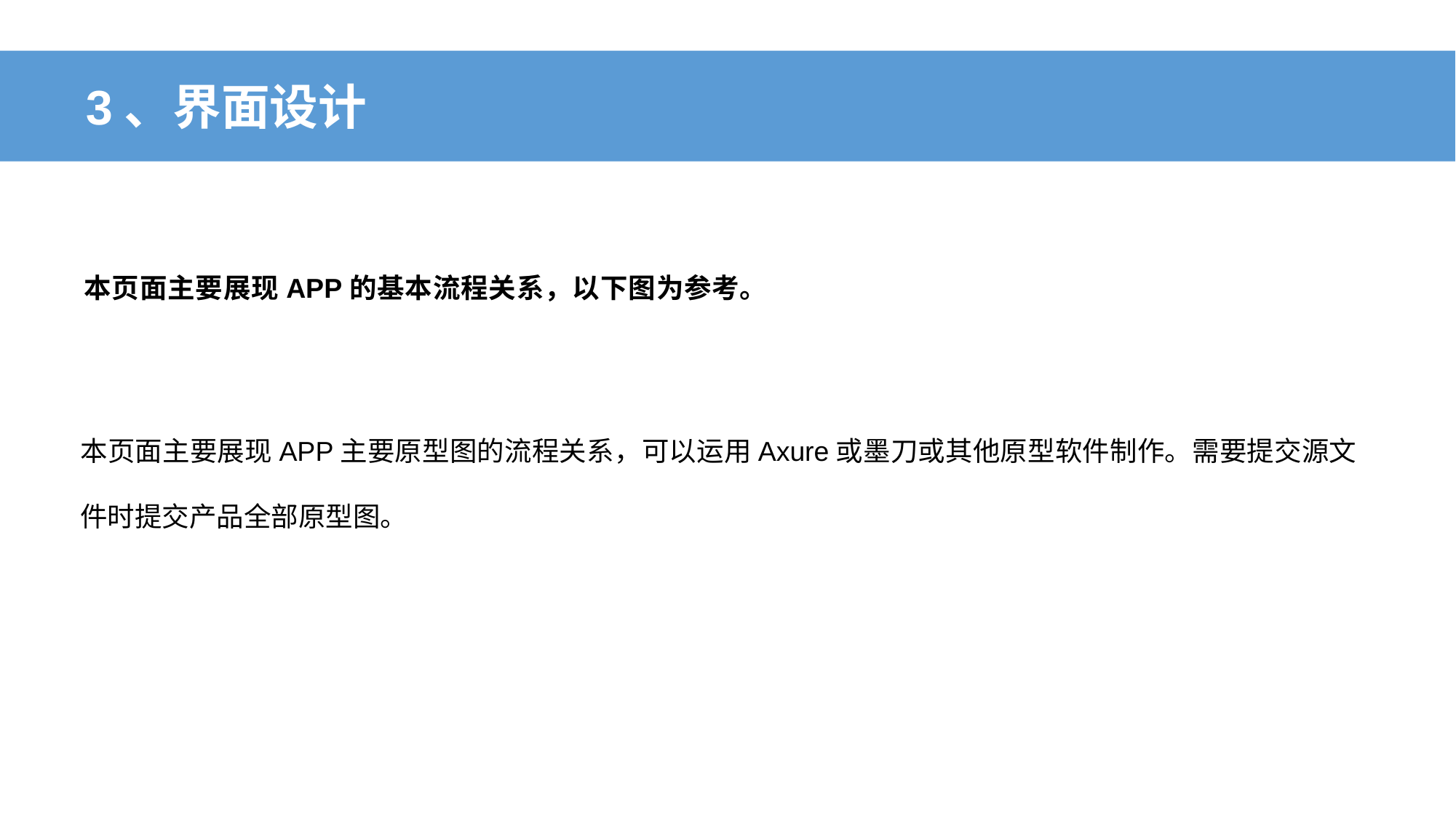

3、界面设计
本页面主要展现APP的基本流程关系，以下图为参考。
本页面主要展现APP主要原型图的流程关系，可以运用Axure或墨刀或其他原型软件制作。需要提交源文件时提交产品全部原型图。